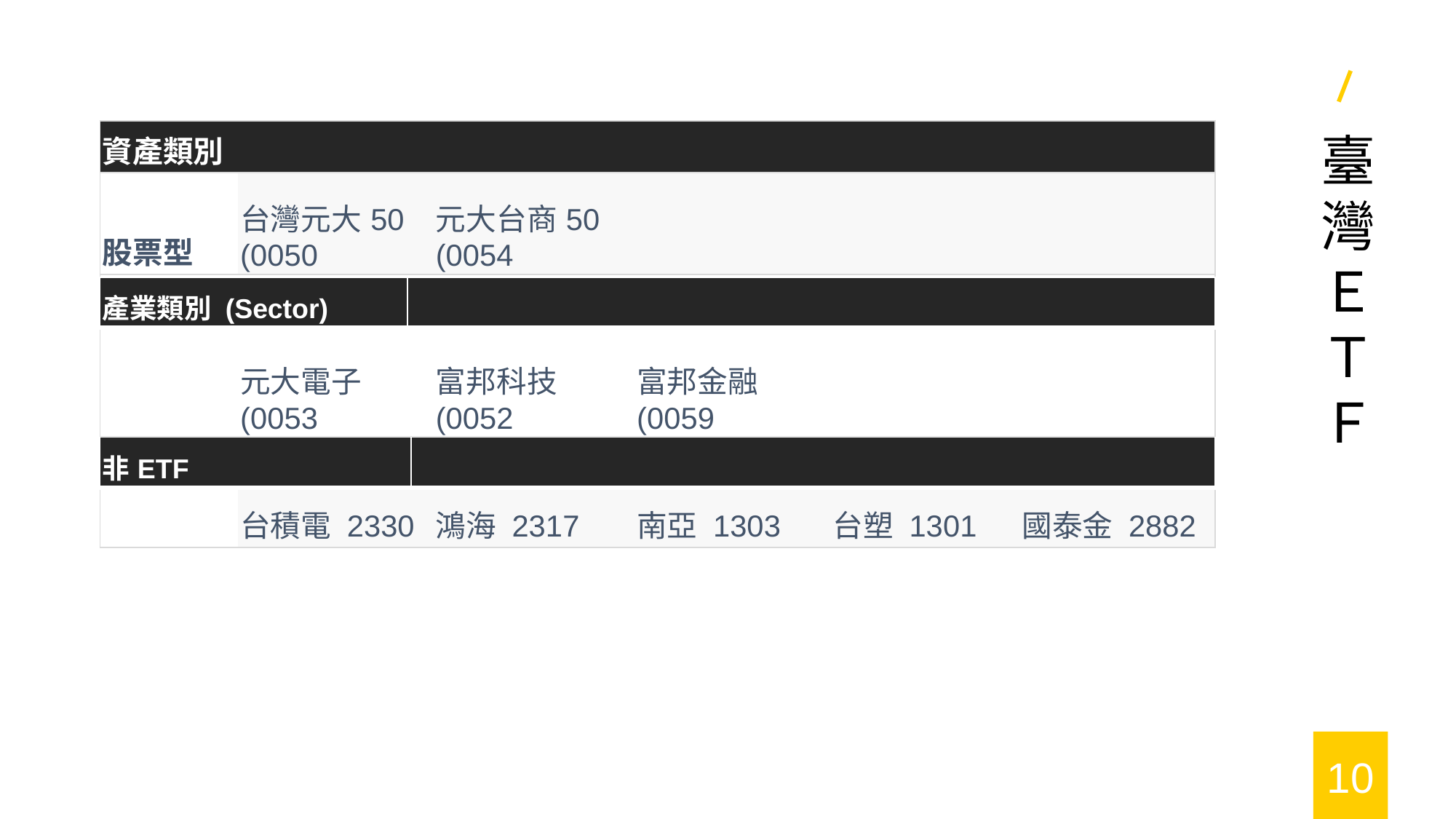

| 資產類別 |  |  |  |  |  |
| --- | --- | --- | --- | --- | --- |
| 股票型 | 台灣元大50 (0050 | 元大台商50 (0054 |  |  |  |
|  | 元大電子 (0053 | 富邦科技 (0052 | 富邦金融 (0059 |  |  |
|  | 台積電 2330 | 鴻海 2317 | 南亞 1303 | 台塑 1301 | 國泰金 2882 |
臺灣ＥＴＦ
| 產業類別 (Sector) |  |
| --- | --- |
| 非ETF |  |
| --- | --- |
10
2019/6/13